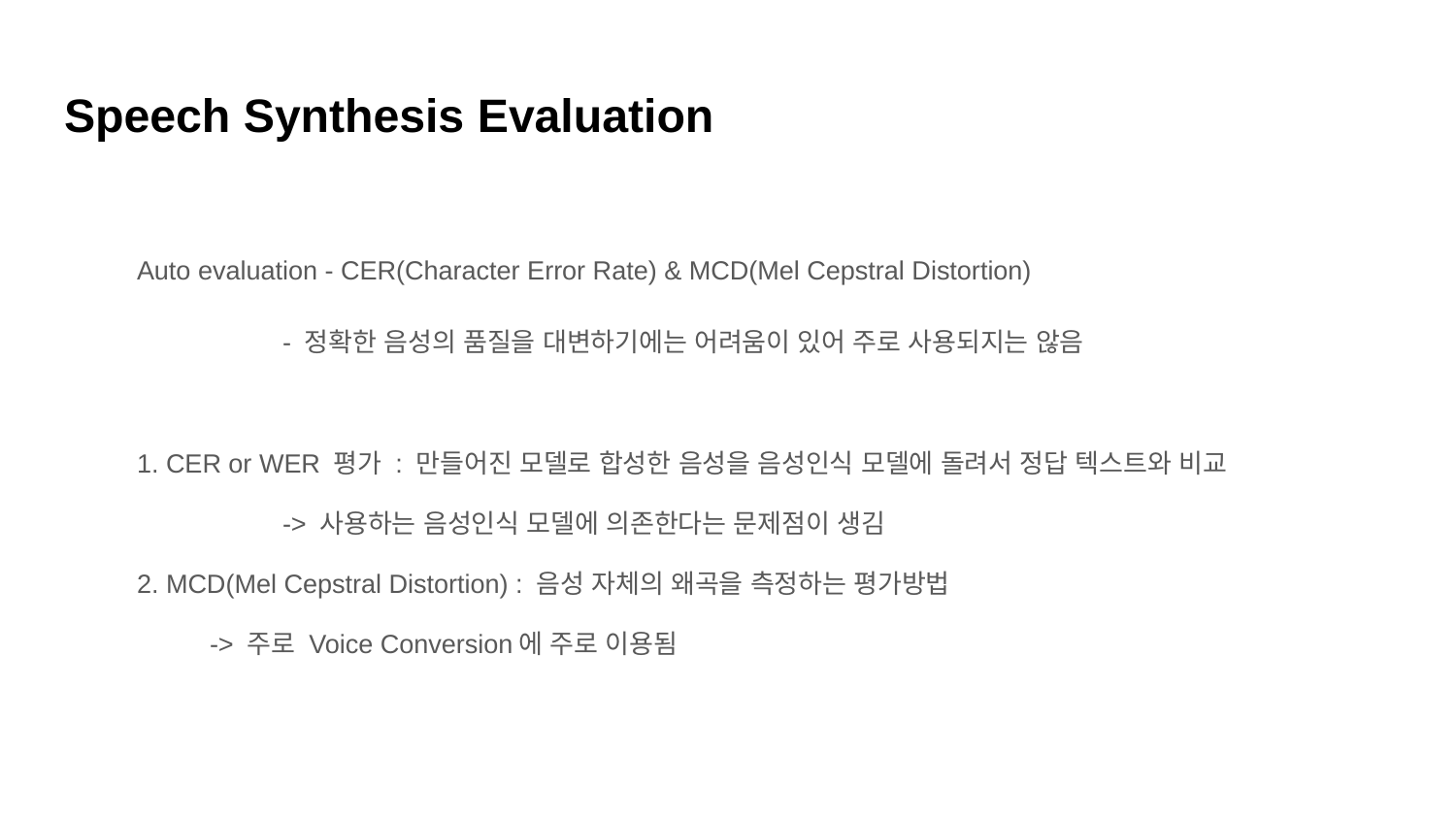

# Speech Synthesis Evaluation

Auto evaluation - CER(Character Error Rate) & MCD(Mel Cepstral Distortion)
	- 정확한 음성의 품질을 대변하기에는 어려움이 있어 주로 사용되지는 않음

1. CER or WER 평가 : 만들어진 모델로 합성한 음성을 음성인식 모델에 돌려서 정답 텍스트와 비교
	-> 사용하는 음성인식 모델에 의존한다는 문제점이 생김
2. MCD(Mel Cepstral Distortion) : 음성 자체의 왜곡을 측정하는 평가방법
	-> 주로 Voice Conversion에 주로 이용됨